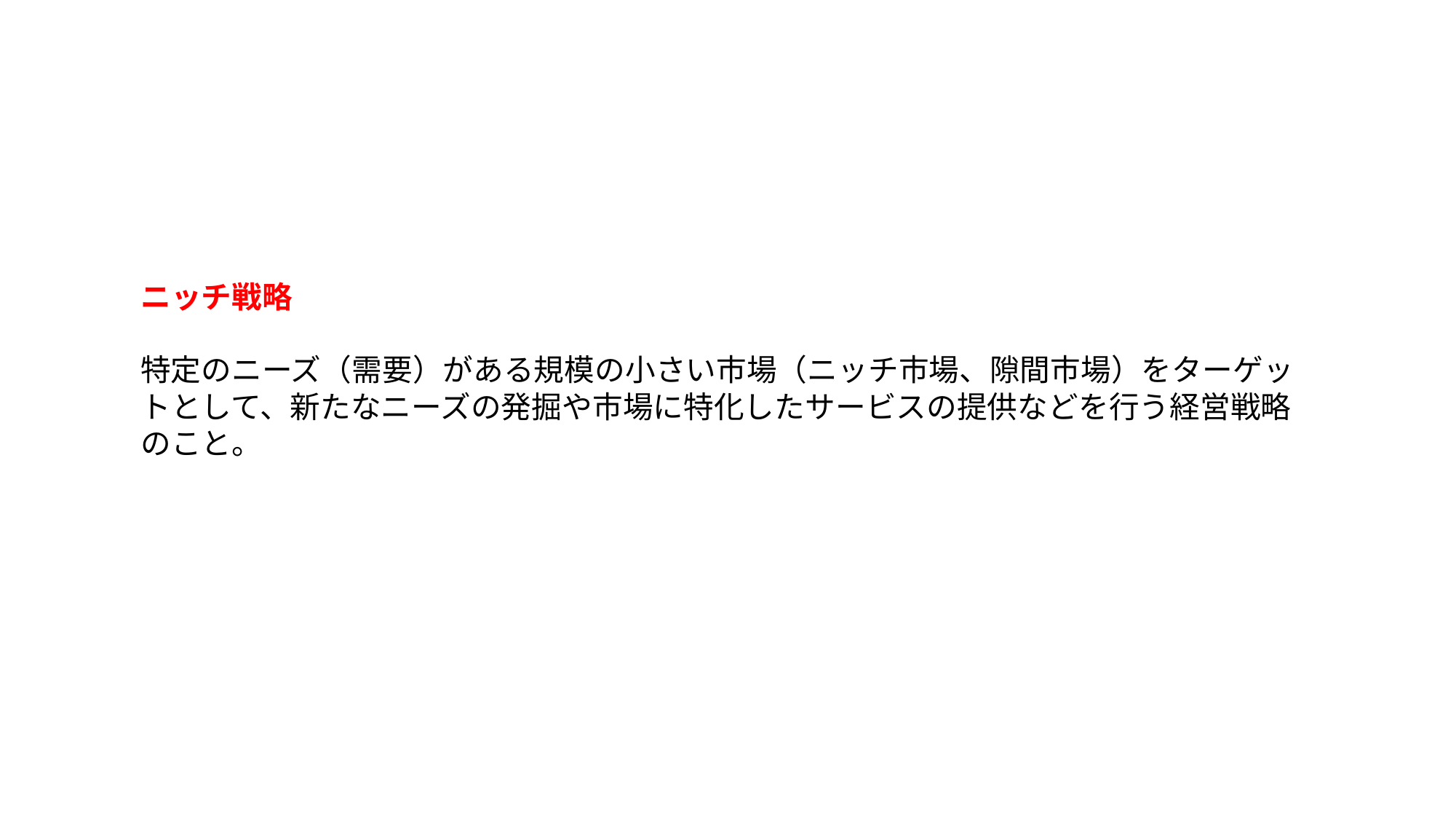

ニッチ戦略

特定のニーズ（需要）がある規模の小さい市場（ニッチ市場、隙間市場）をターゲットとして、新たなニーズの発掘や市場に特化したサービスの提供などを行う経営戦略のこと。